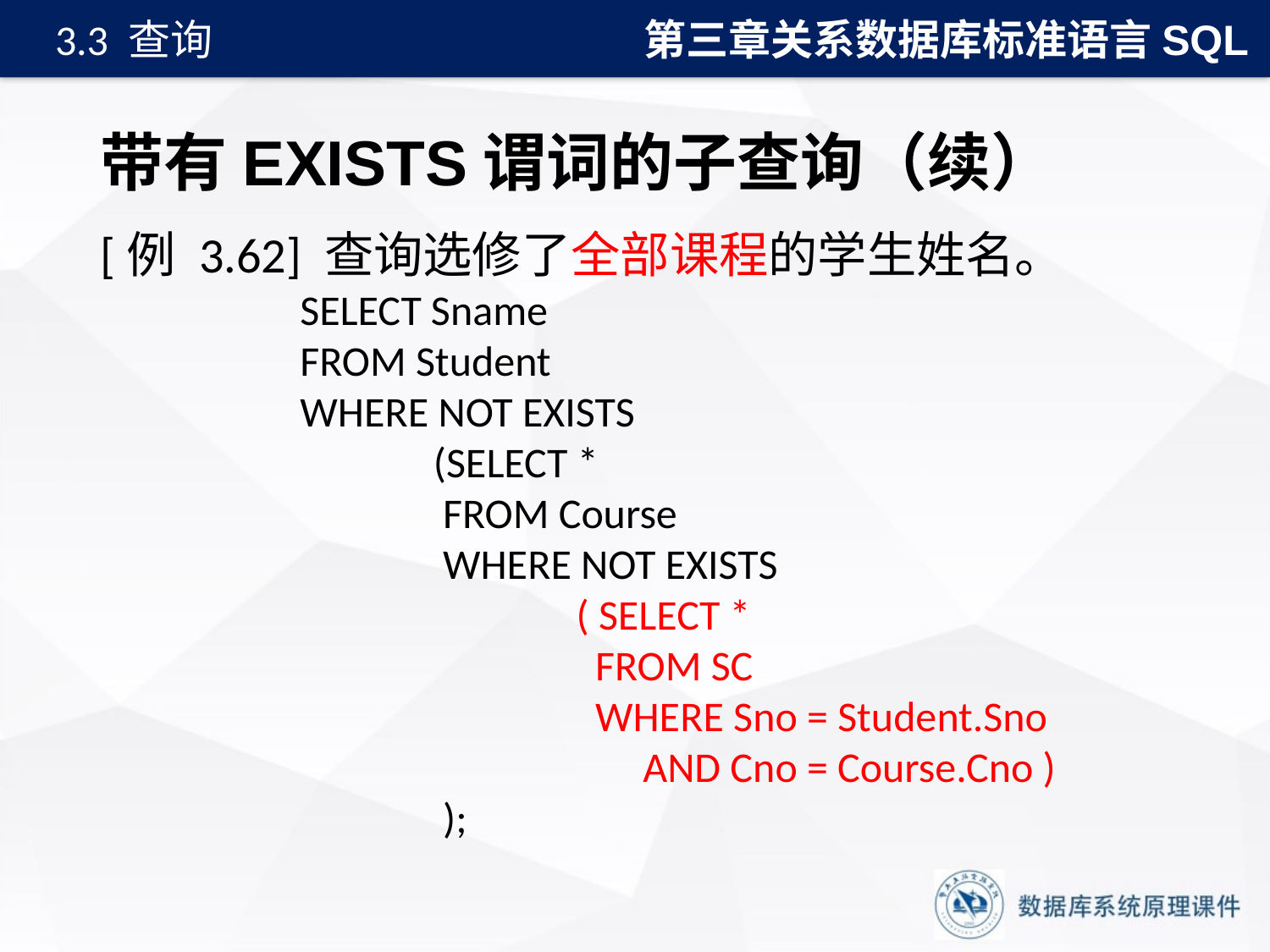

第三章关系数据库标准语言SQL
3.3 查询
# 带有EXISTS谓词的子查询（续）
[例 3.62] 查询选修了全部课程的学生姓名。
SELECT Sname
FROM Student
WHERE NOT EXISTS
              (SELECT *
               FROM Course
               WHERE NOT EXISTS
                             ( SELECT *
                               FROM SC
                               WHERE Sno = Student.Sno
                                    AND Cno = Course.Cno )
               );